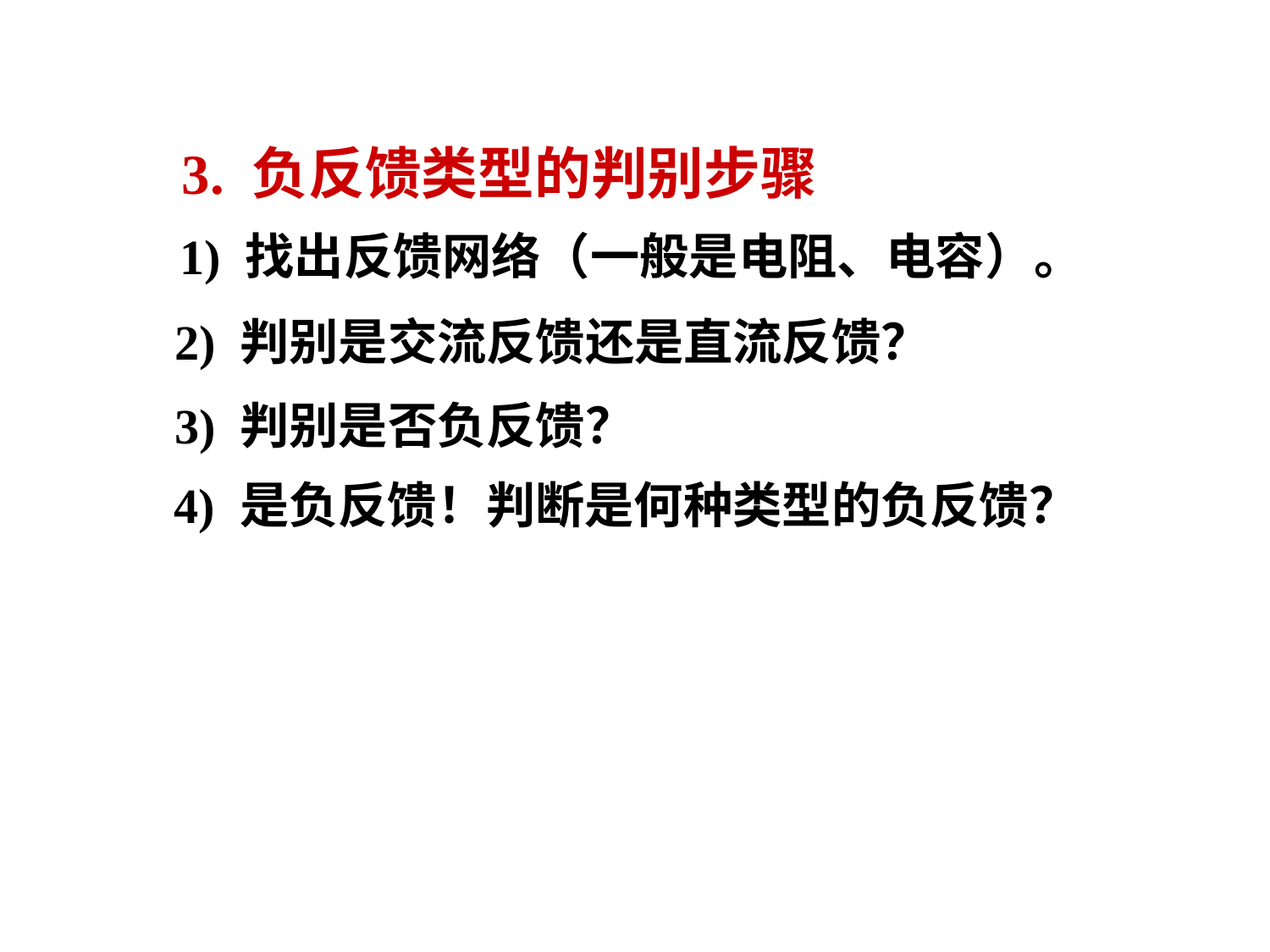

3. 负反馈类型的判别步骤
1) 找出反馈网络（一般是电阻、电容）。
2) 判别是交流反馈还是直流反馈？
3) 判别是否负反馈？
4) 是负反馈！判断是何种类型的负反馈？